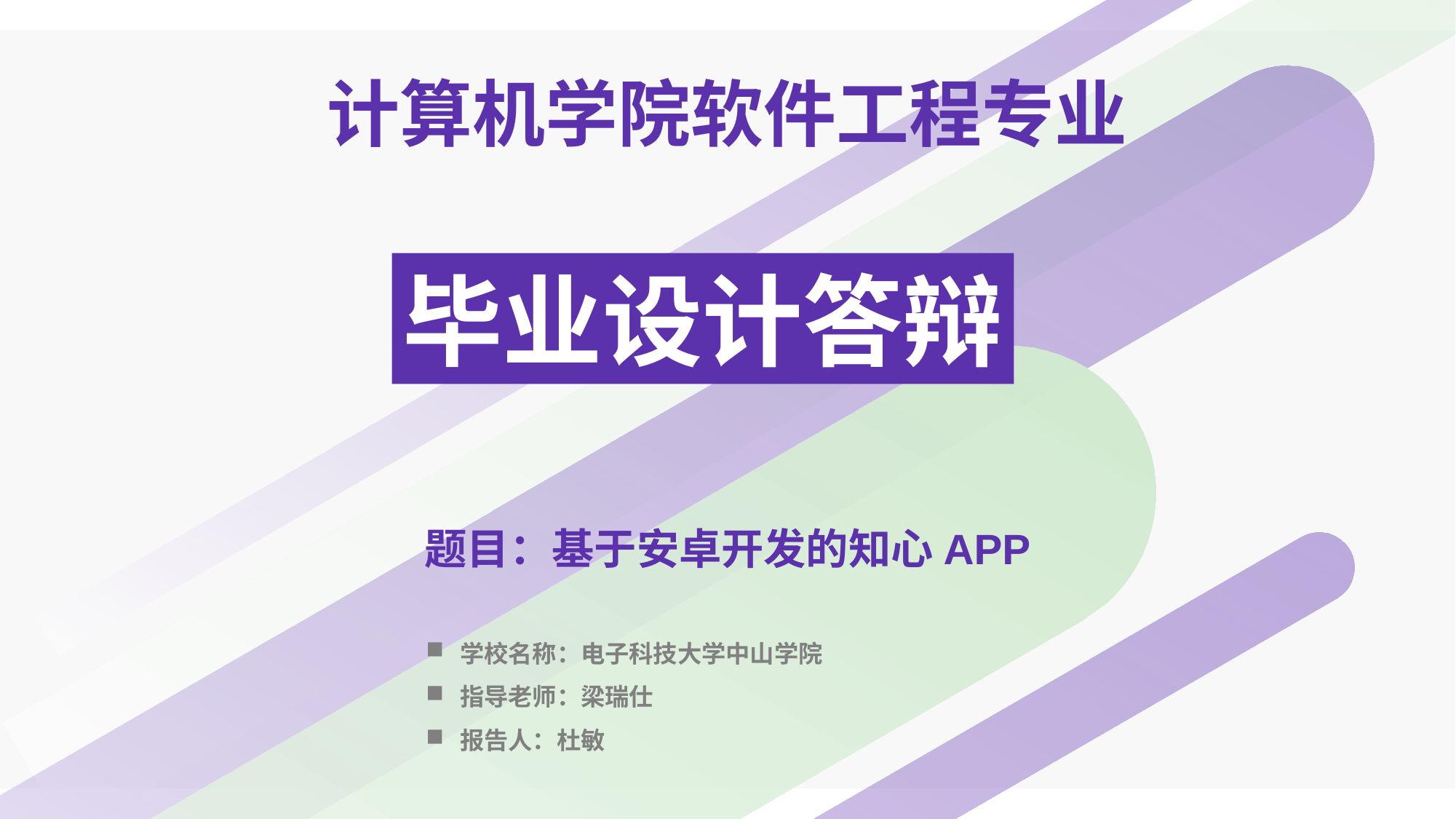

计算机学院软件工程专业
毕业设计答辩
题目：基于安卓开发的知心APP
学校名称：电子科技大学中山学院
指导老师：梁瑞仕
报告人：杜敏